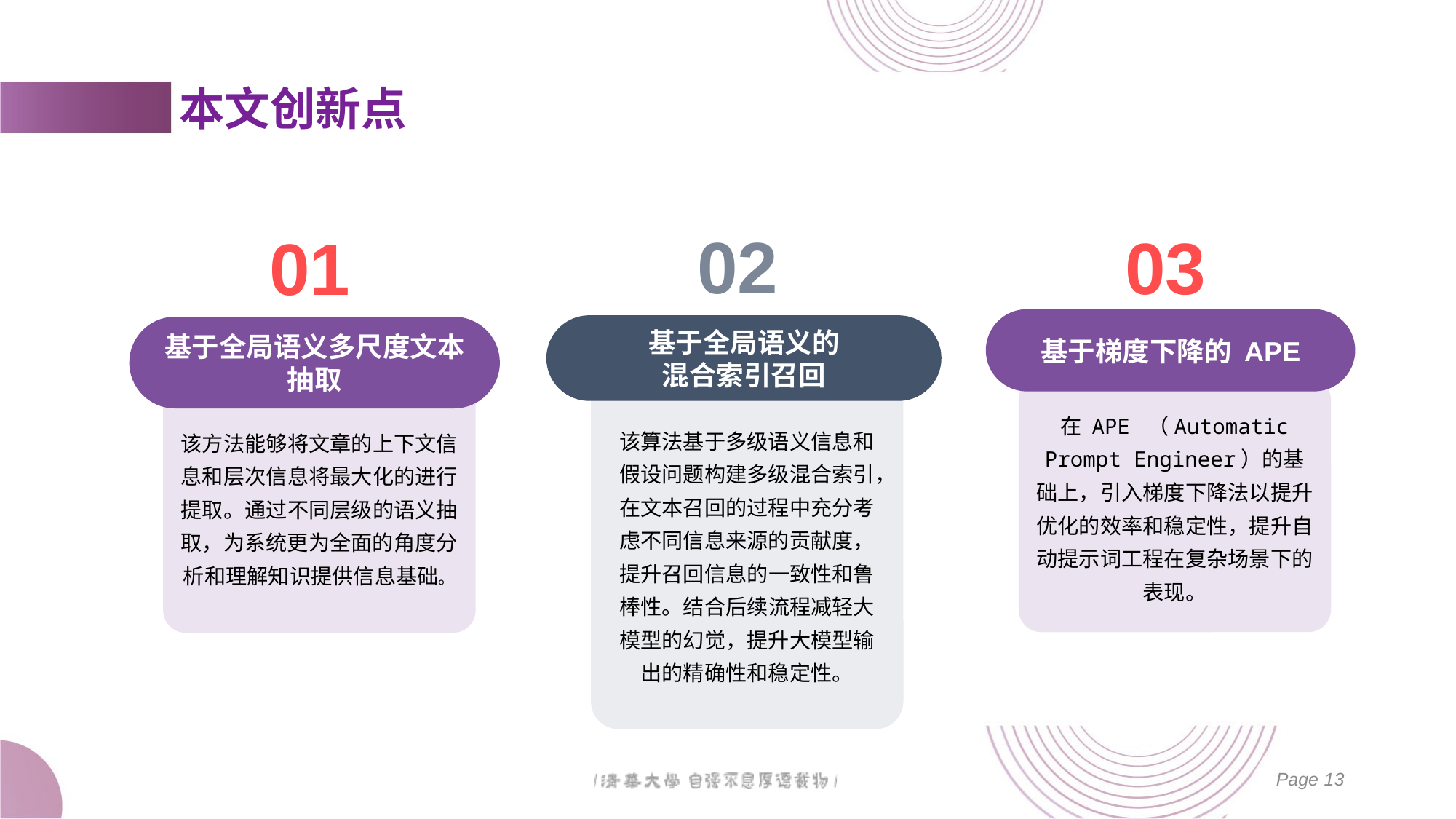

# 本文创新点
02
基于全局语义的
混合索引召回
该算法基于多级语义信息和假设问题构建多级混合索引，在文本召回的过程中充分考虑不同信息来源的贡献度，提升召回信息的一致性和鲁棒性。结合后续流程减轻大模型的幻觉，提升大模型输出的精确性和稳定性。
03
基于梯度下降的 APE
在 APE （Automatic Prompt Engineer）的基础上，引入梯度下降法以提升优化的效率和稳定性，提升自动提示词工程在复杂场景下的表现。
01
基于全局语义多尺度文本抽取
该方法能够将文章的上下文信息和层次信息将最大化的进行提取。通过不同层级的语义抽取，为系统更为全面的角度分析和理解知识提供信息基础。
Page 13